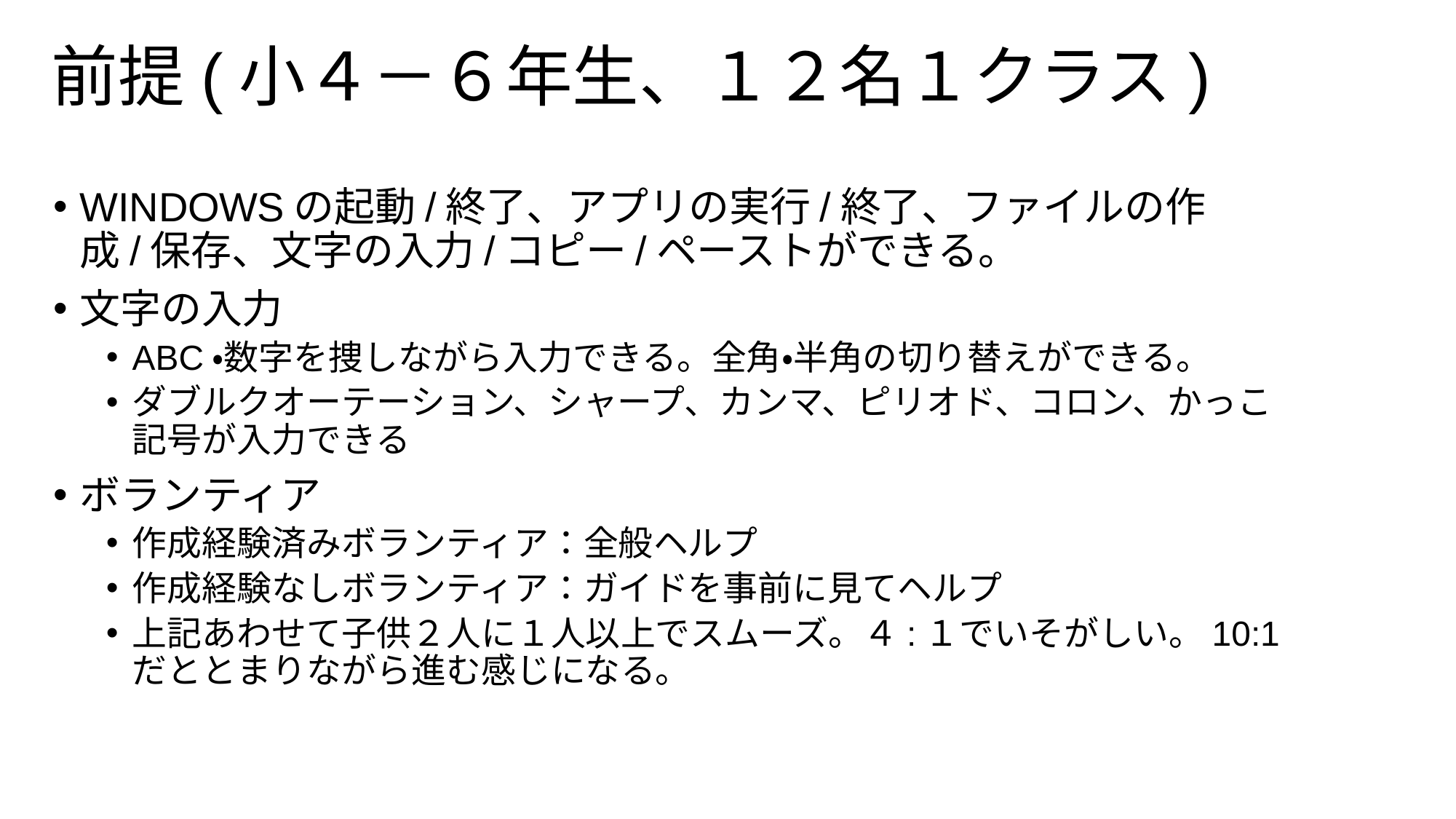

# 前提(小４－６年生、１２名１クラス)
WINDOWSの起動/終了、アプリの実行/終了、ファイルの作成/保存、文字の入力/コピー/ペーストができる。
文字の入力
ABC・数字を捜しながら入力できる。全角・半角の切り替えができる。
ダブルクオーテーション、シャープ、カンマ、ピリオド、コロン、かっこ記号が入力できる
ボランティア
作成経験済みボランティア：全般ヘルプ
作成経験なしボランティア：ガイドを事前に見てヘルプ
上記あわせて子供２人に１人以上でスムーズ。４:１でいそがしい。10:1だととまりながら進む感じになる。